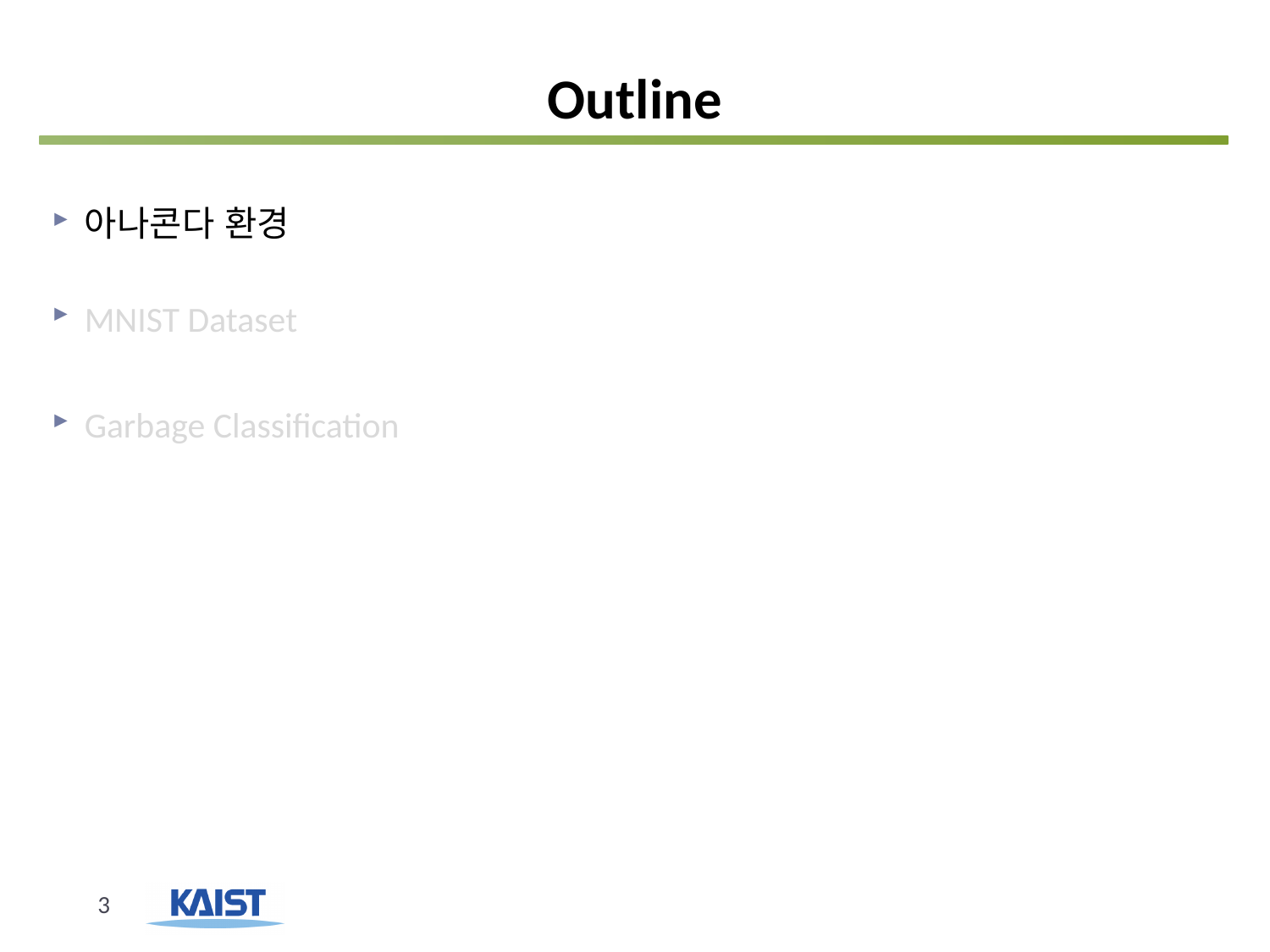

# Outline

아나콘다 환경
MNIST Dataset

Garbage Classification
3